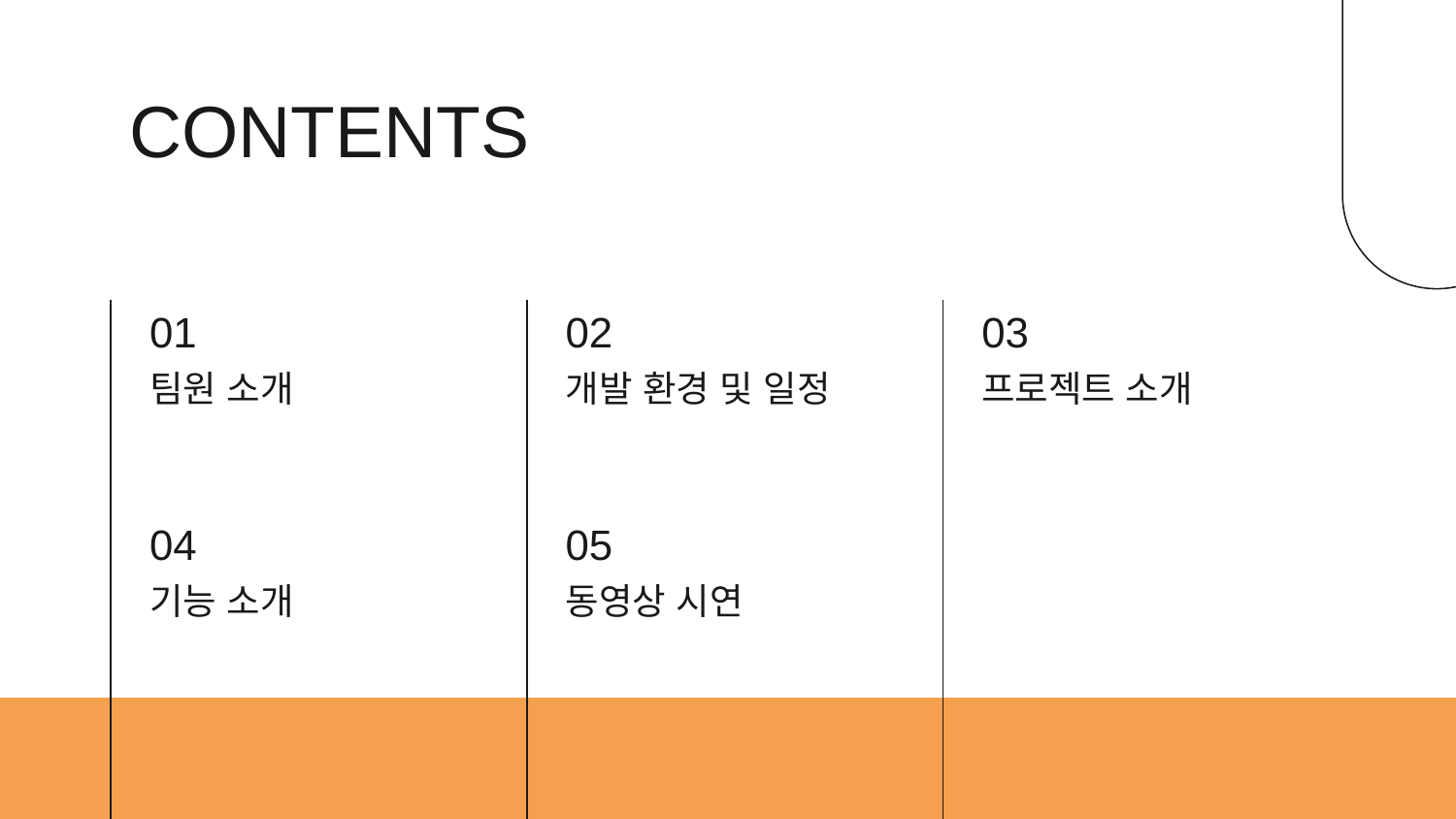

# CONTENTS
01
02
03
팀원 소개
개발 환경 및 일정
프로젝트 소개
04
05
기능 소개
동영상 시연